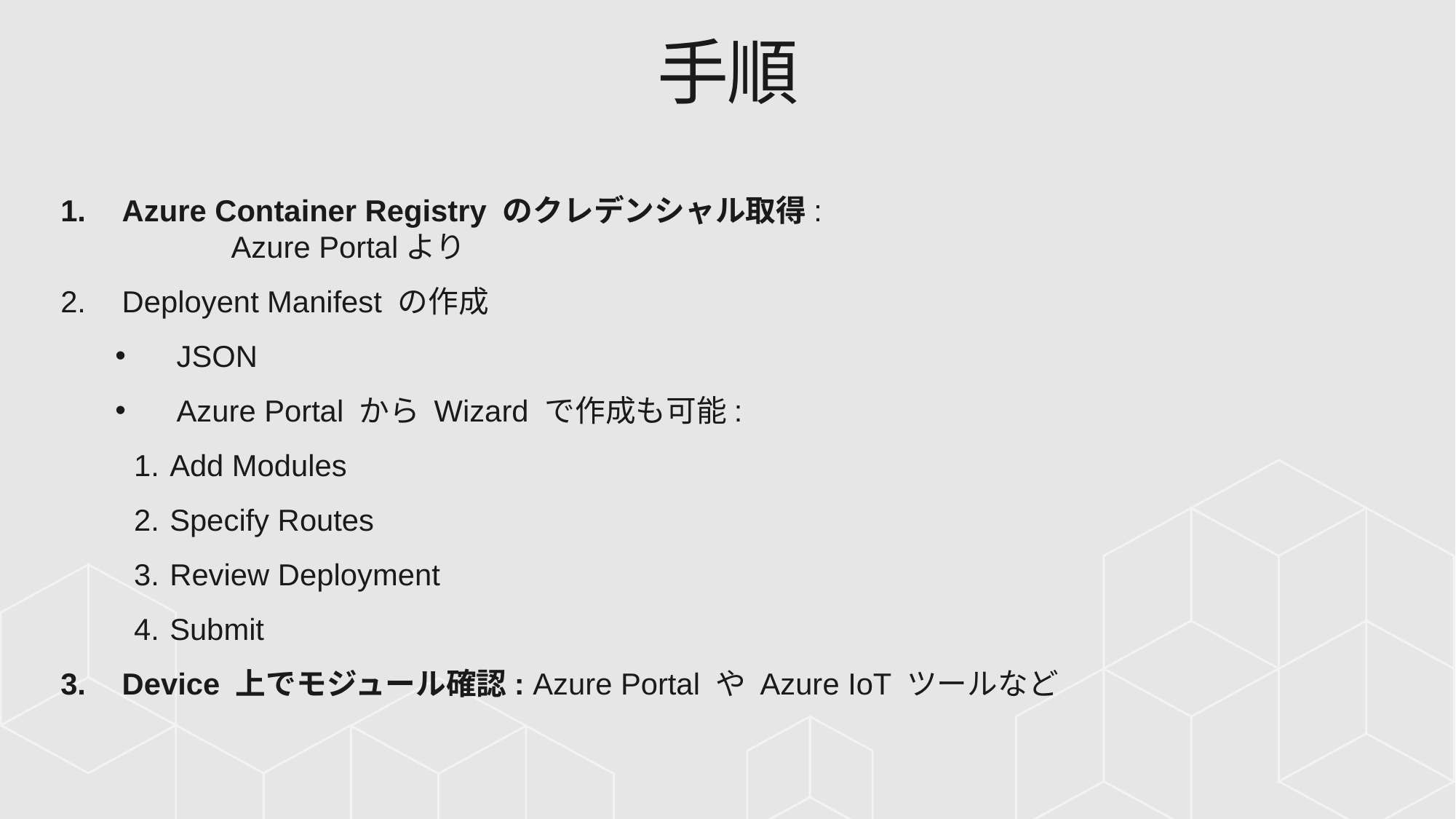

# 手順
Azure Container Registry のクレデンシャル取得:
	Azure Portalより
Deployent Manifest の作成
JSON
Azure Portal から Wizard で作成も可能:
Add Modules
Specify Routes
Review Deployment
Submit
Device 上でモジュール確認: Azure Portal や Azure IoT ツールなど